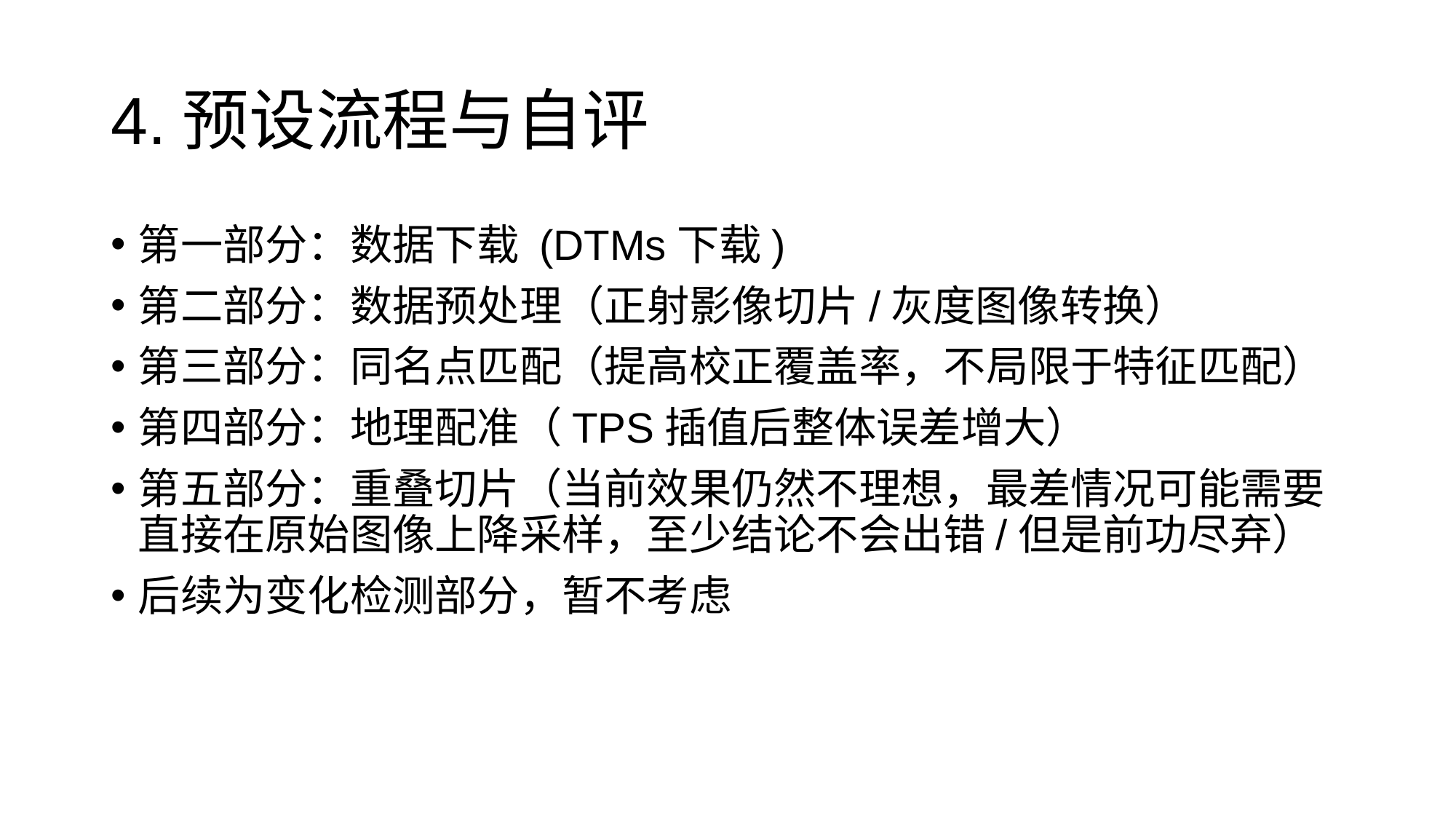

# 4.预设流程与自评
第一部分：数据下载 (DTMs下载)
第二部分：数据预处理（正射影像切片/灰度图像转换）
第三部分：同名点匹配（提高校正覆盖率，不局限于特征匹配）
第四部分：地理配准（TPS插值后整体误差增大）
第五部分：重叠切片（当前效果仍然不理想，最差情况可能需要直接在原始图像上降采样，至少结论不会出错/但是前功尽弃）
后续为变化检测部分，暂不考虑